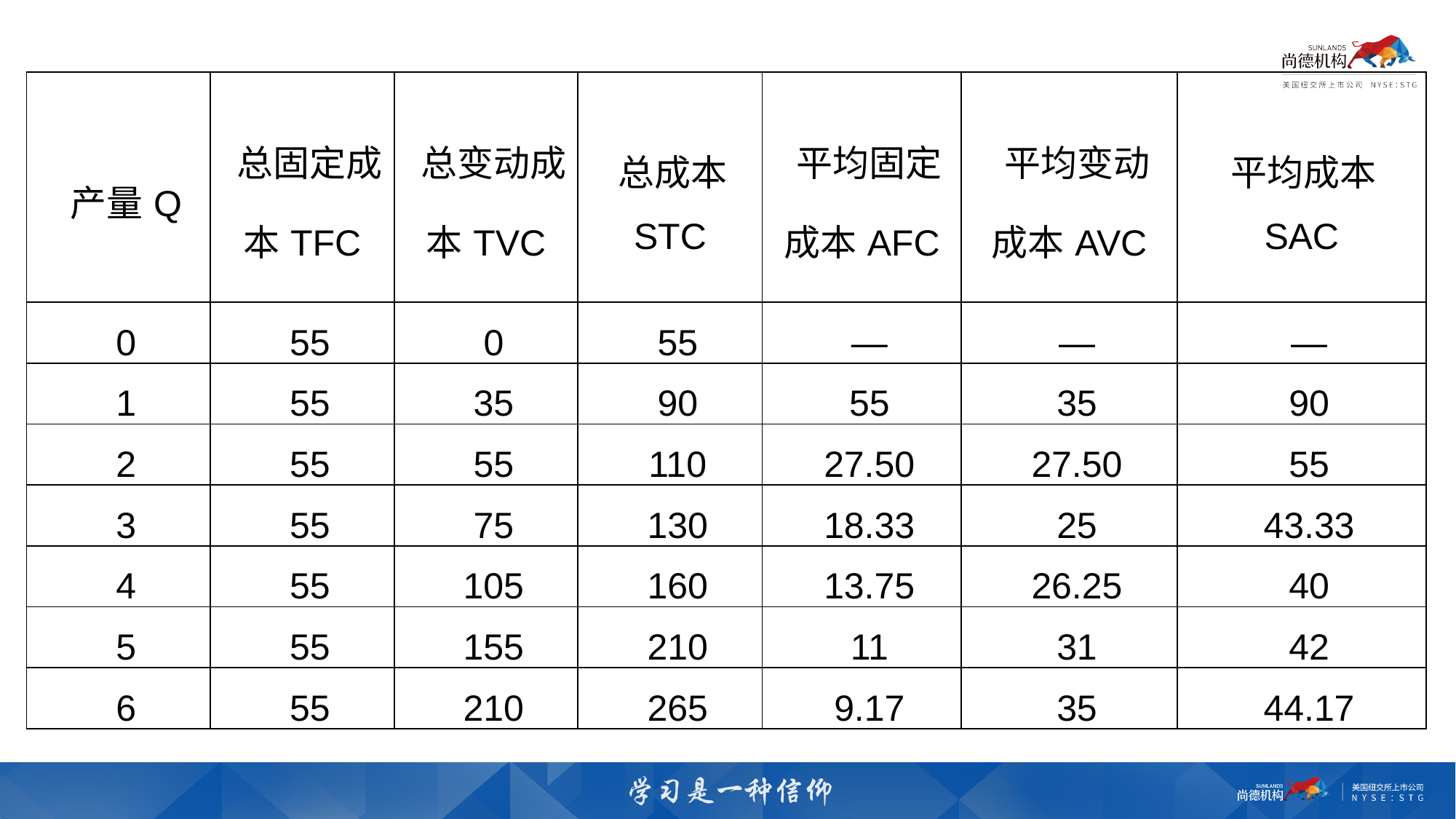

| 产量Q | 总固定成本TFC | 总变动成本TVC | 总成本STC | 平均固定成本AFC | 平均变动成本AVC | 平均成本SAC |
| --- | --- | --- | --- | --- | --- | --- |
| 0 | 55 | 0 | 55 | — | — | — |
| 1 | 55 | 35 | 90 | 55 | 35 | 90 |
| 2 | 55 | 55 | 110 | 27.50 | 27.50 | 55 |
| 3 | 55 | 75 | 130 | 18.33 | 25 | 43.33 |
| 4 | 55 | 105 | 160 | 13.75 | 26.25 | 40 |
| 5 | 55 | 155 | 210 | 11 | 31 | 42 |
| 6 | 55 | 210 | 265 | 9.17 | 35 | 44.17 |